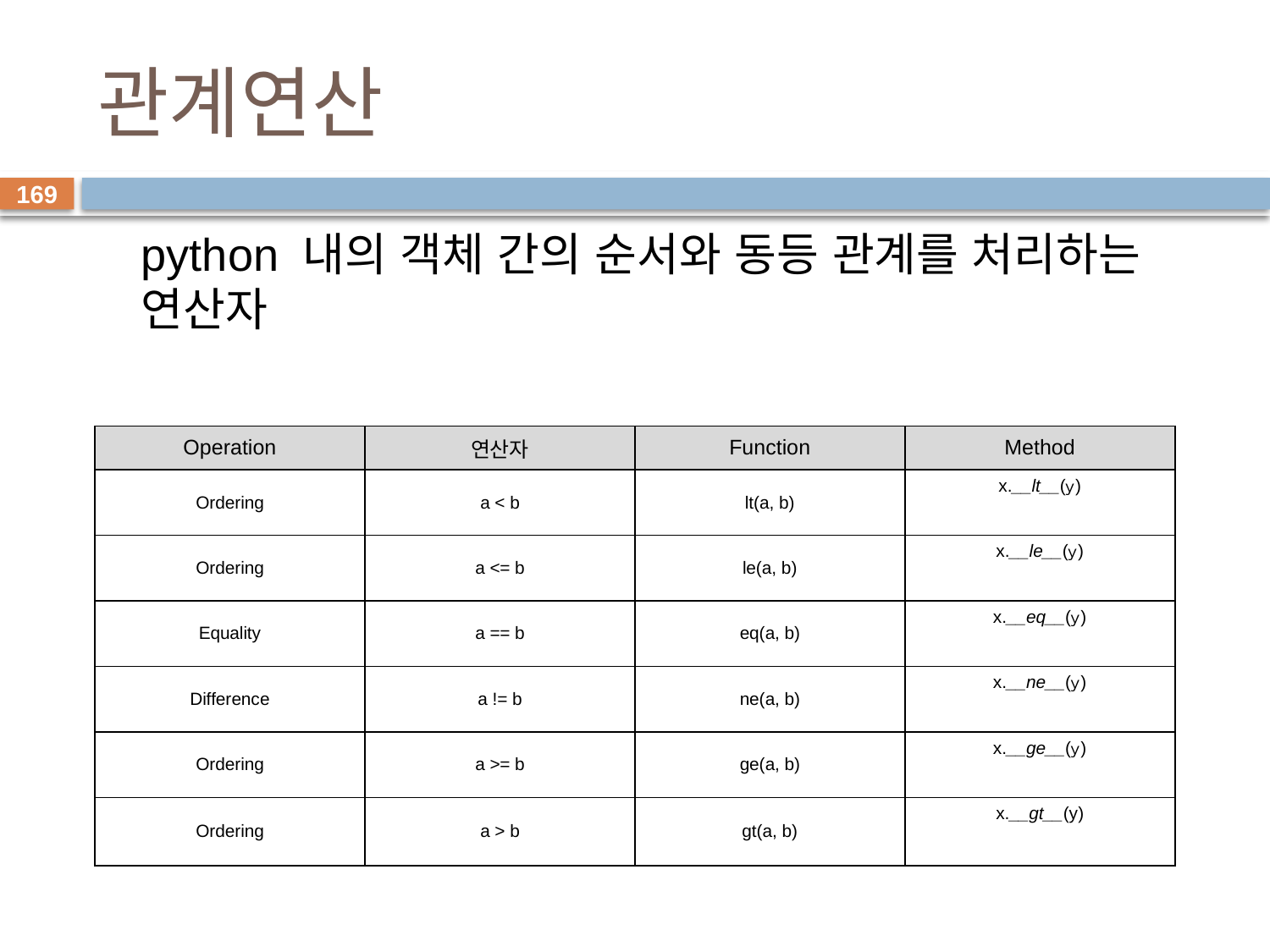

# 관계연산
169
python 내의 객체 간의 순서와 동등 관계를 처리하는 연산자
| Operation | 연산자 | Function | Method |
| --- | --- | --- | --- |
| Ordering | a < b | lt(a, b) | x.\_\_lt\_\_(y) |
| Ordering | a <= b | le(a, b) | x.\_\_le\_\_(y) |
| Equality | a == b | eq(a, b) | x.\_\_eq\_\_(y) |
| Difference | a != b | ne(a, b) | x.\_\_ne\_\_(y) |
| Ordering | a >= b | ge(a, b) | x.\_\_ge\_\_(y) |
| Ordering | a > b | gt(a, b) | x.\_\_gt\_\_(y) |